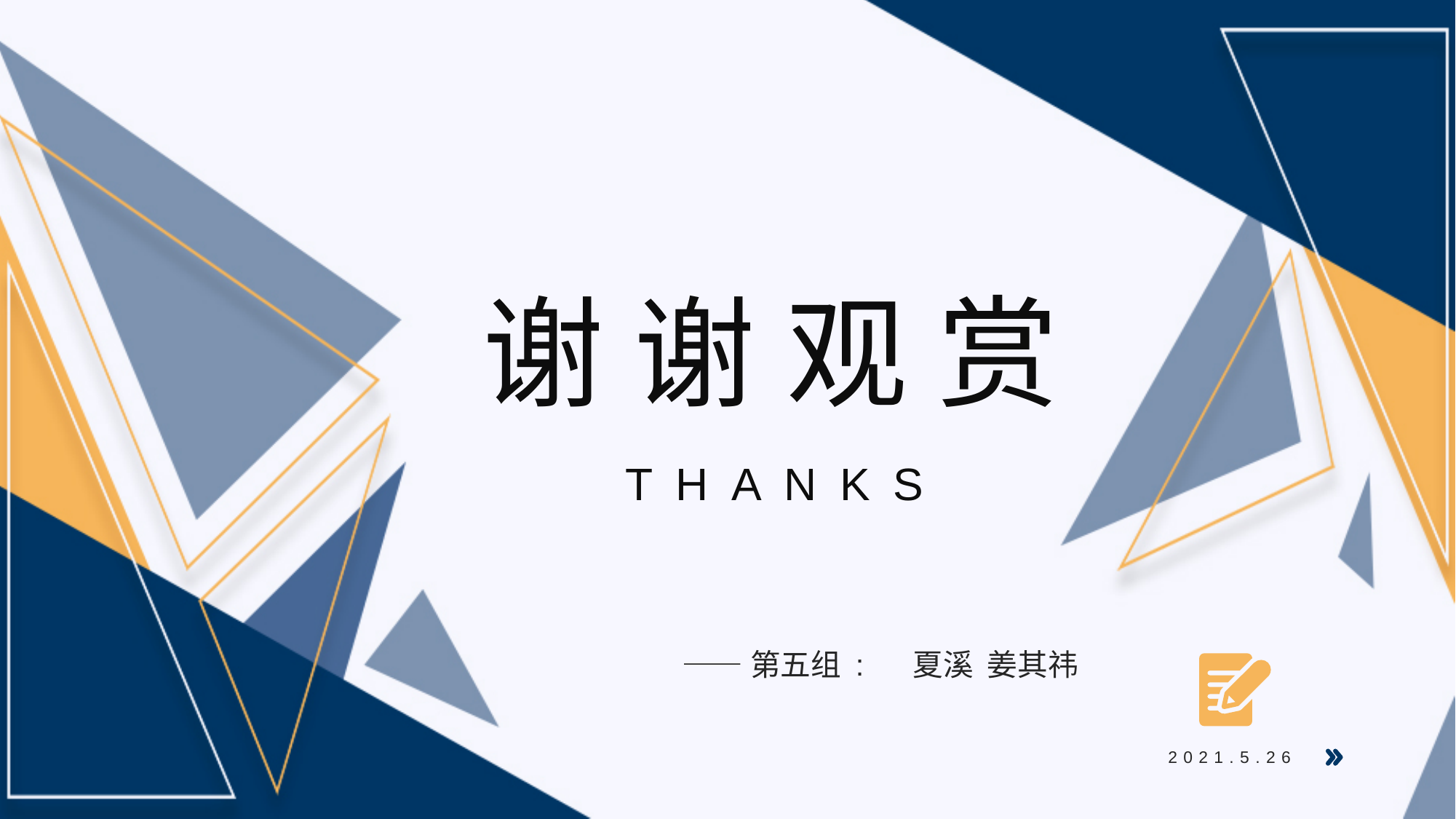

谢谢观赏
THANKS
——第五组 :     夏溪  姜其祎
2021.5.26